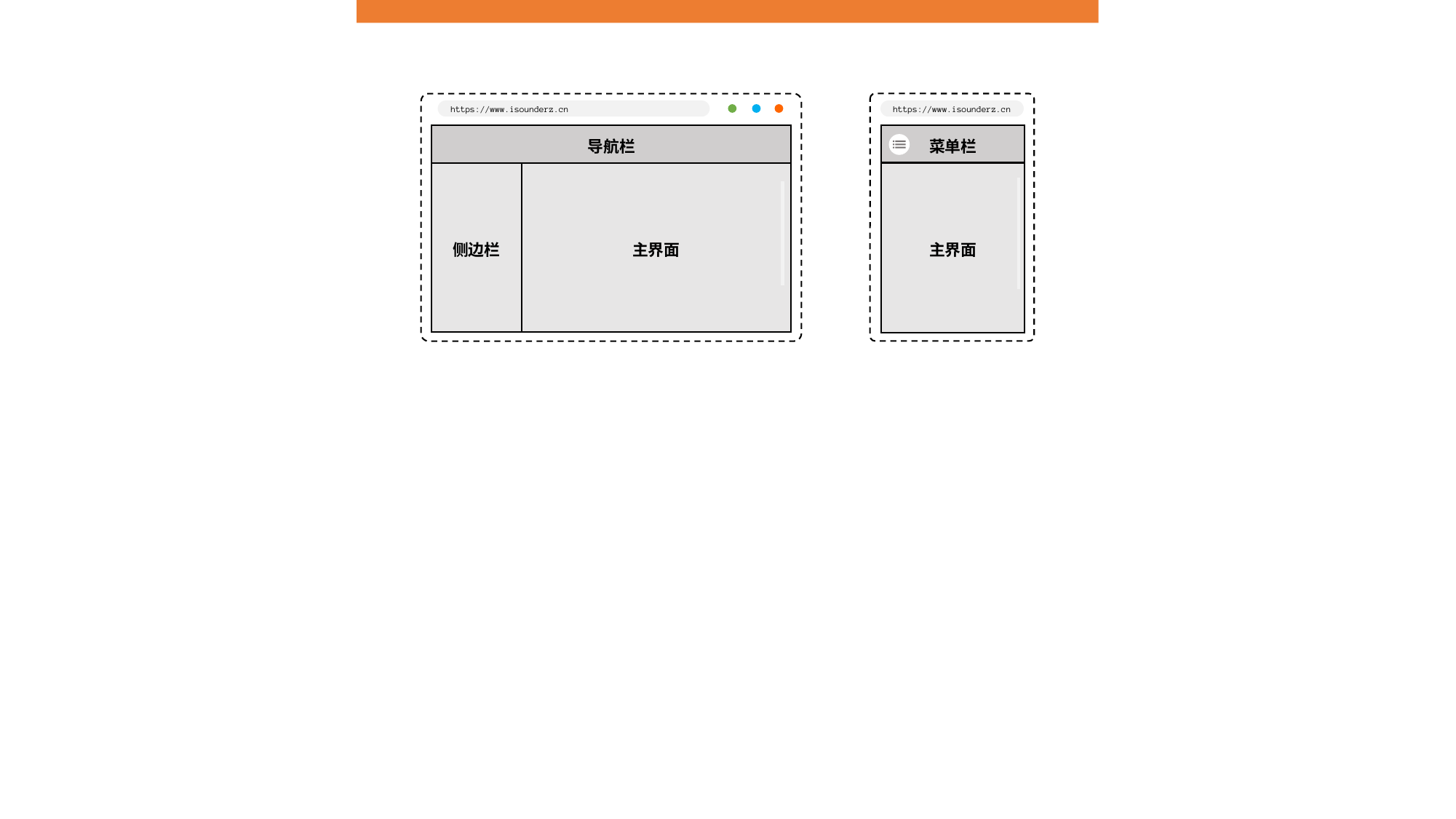

https://www.isounderz.cn
https://www.isounderz.cn

导航栏
菜单栏
主界面

侧边栏
主界面